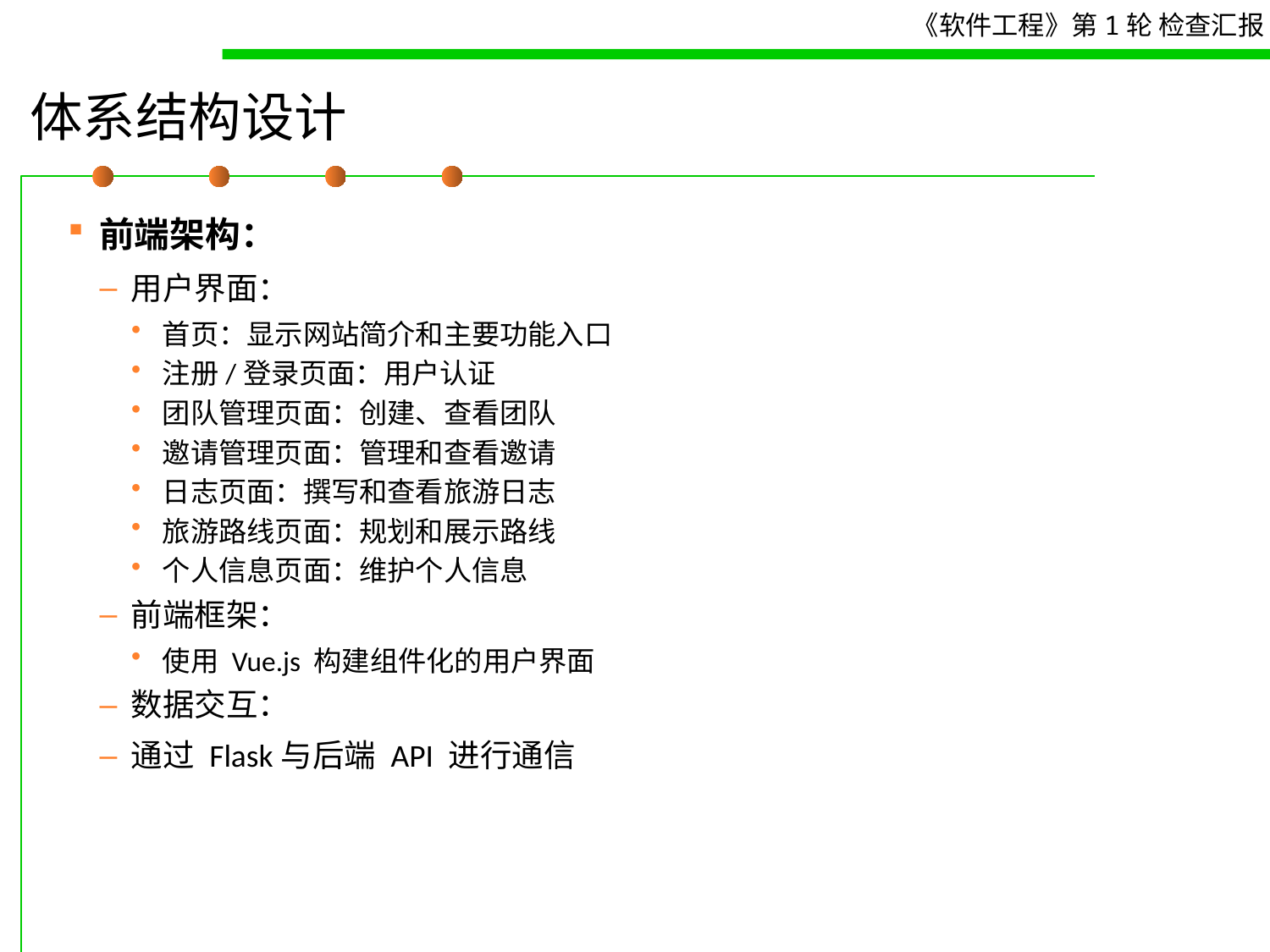

# 体系结构设计
前端架构：
用户界面：
首页：显示网站简介和主要功能入口
注册/登录页面：用户认证
团队管理页面：创建、查看团队
邀请管理页面：管理和查看邀请
日志页面：撰写和查看旅游日志
旅游路线页面：规划和展示路线
个人信息页面：维护个人信息
前端框架：
使用 Vue.js 构建组件化的用户界面
数据交互：
通过 Flask与后端 API 进行通信